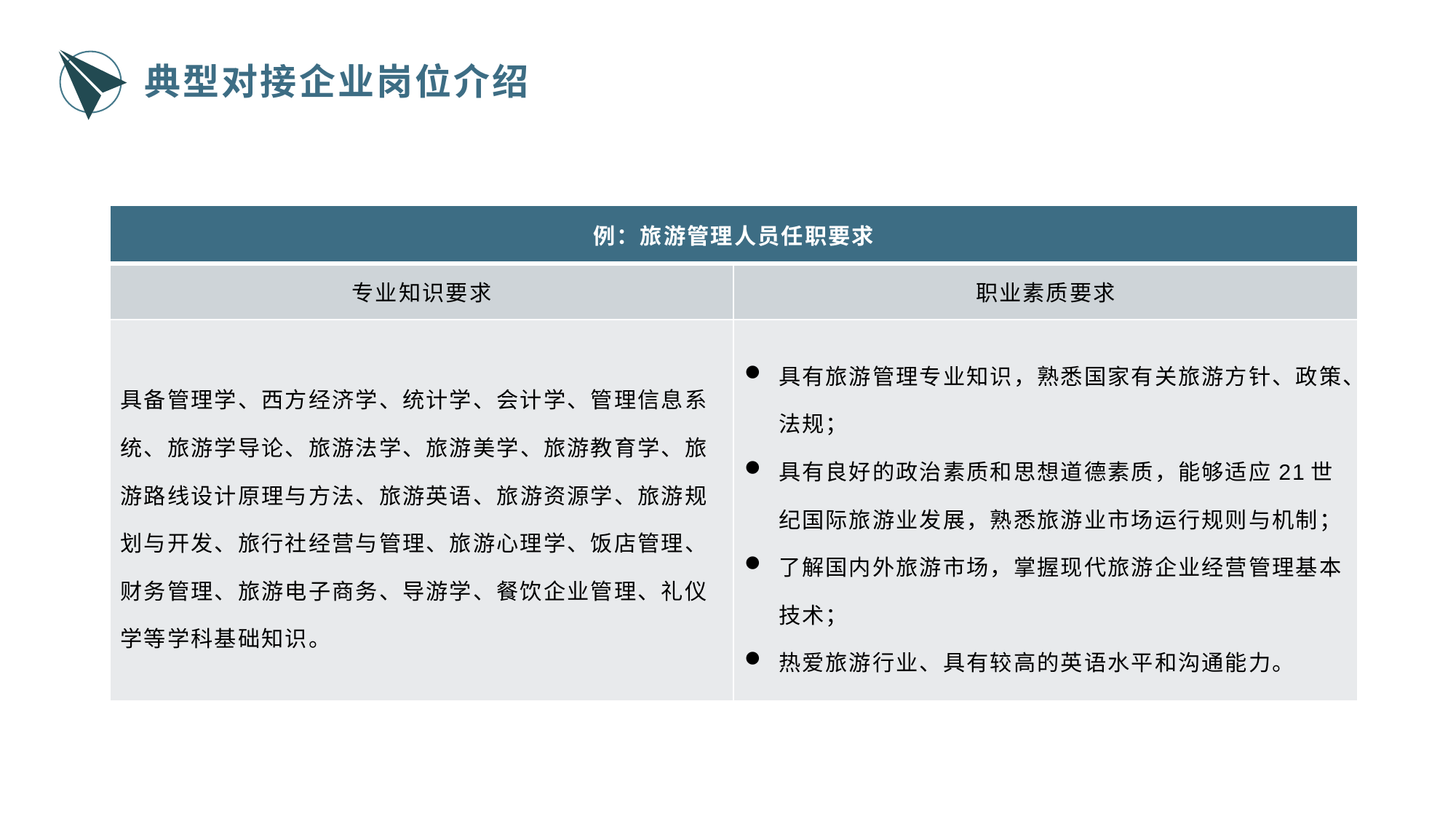

典型对接企业岗位介绍
| 例：旅游管理人员任职要求 |  |
| --- | --- |
| 专业知识要求 | 职业素质要求 |
| 具备管理学、西方经济学、统计学、会计学、管理信息系统、旅游学导论、旅游法学、旅游美学、旅游教育学、旅游路线设计原理与方法、旅游英语、旅游资源学、旅游规划与开发、旅行社经营与管理、旅游心理学、饭店管理、财务管理、旅游电子商务、导游学、餐饮企业管理、礼仪学等学科基础知识。 | 具有旅游管理专业知识，熟悉国家有关旅游方针、政策、法规； 具有良好的政治素质和思想道德素质，能够适应21世纪国际旅游业发展，熟悉旅游业市场运行规则与机制； 了解国内外旅游市场，掌握现代旅游企业经营管理基本技术； 热爱旅游行业、具有较高的英语水平和沟通能力。 |